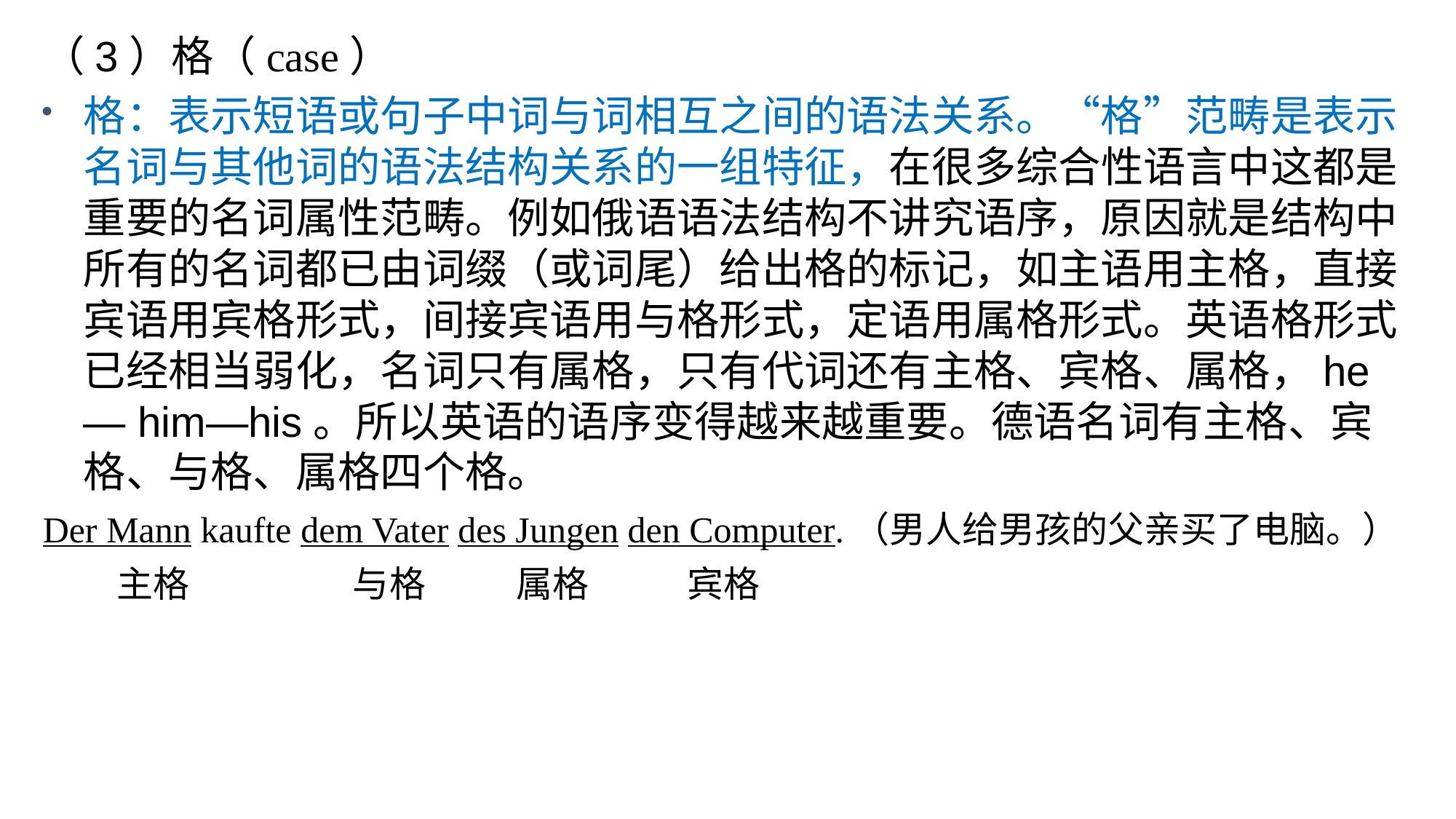

（3）格（case）
格：表示短语或句子中词与词相互之间的语法关系。“格”范畴是表示名词与其他词的语法结构关系的一组特征，在很多综合性语言中这都是重要的名词属性范畴。例如俄语语法结构不讲究语序，原因就是结构中所有的名词都已由词缀（或词尾）给出格的标记，如主语用主格，直接宾语用宾格形式，间接宾语用与格形式，定语用属格形式。英语格形式已经相当弱化，名词只有属格，只有代词还有主格、宾格、属格，he— him—his。所以英语的语序变得越来越重要。德语名词有主格、宾格、与格、属格四个格。
Der Mann kaufte dem Vater des Jungen den Computer.（男人给男孩的父亲买了电脑。）
        主格                    与格           属格            宾格